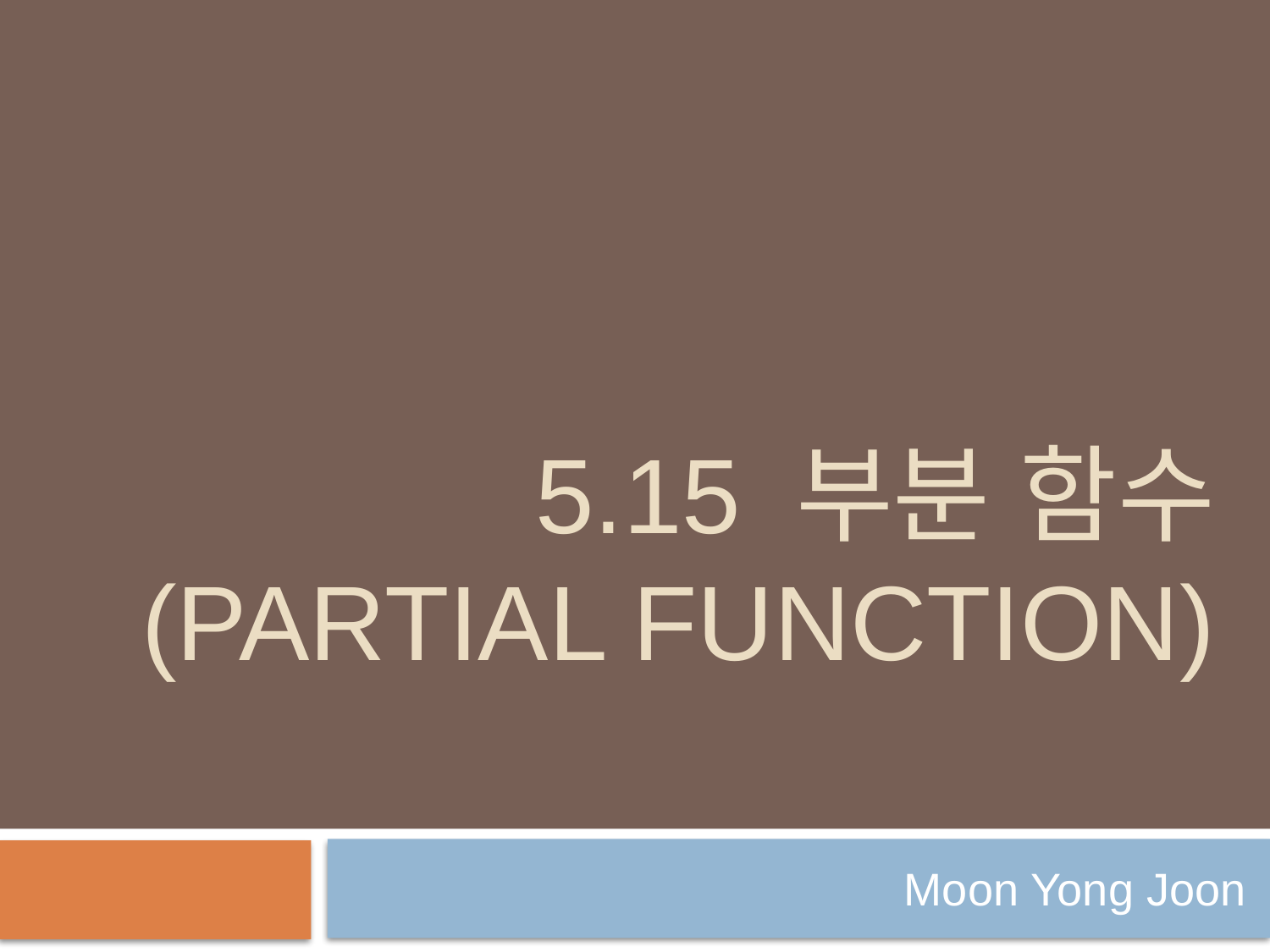

# 5.15 부분 함수 (partial function)
Moon Yong Joon